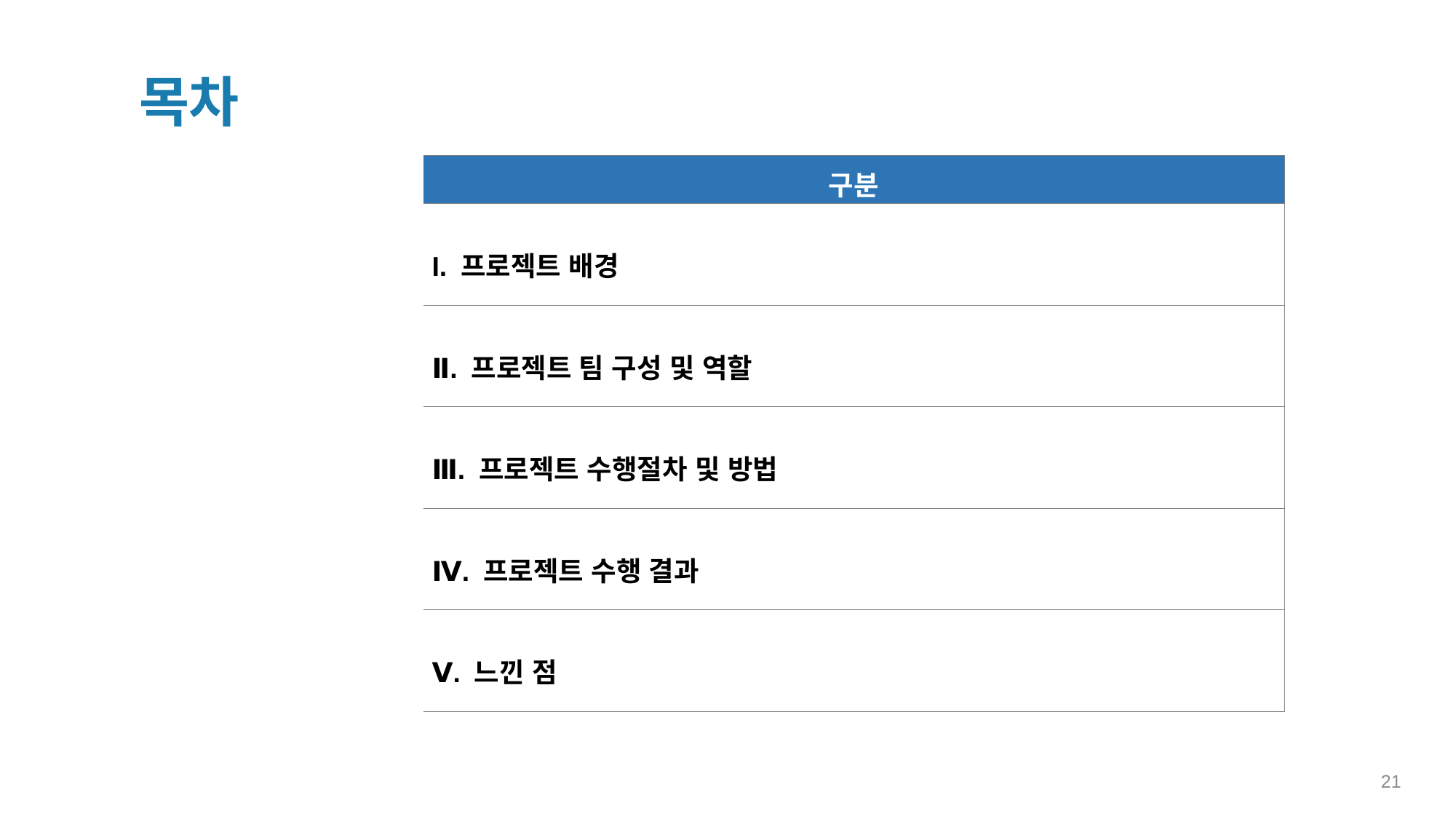

목차
| 구분 |
| --- |
| I. 프로젝트 배경 |
| Ⅱ. 프로젝트 팀 구성 및 역할 |
| Ⅲ. 프로젝트 수행절차 및 방법 |
| Ⅳ. 프로젝트 수행 결과 |
| Ⅴ. 느낀 점 |
21